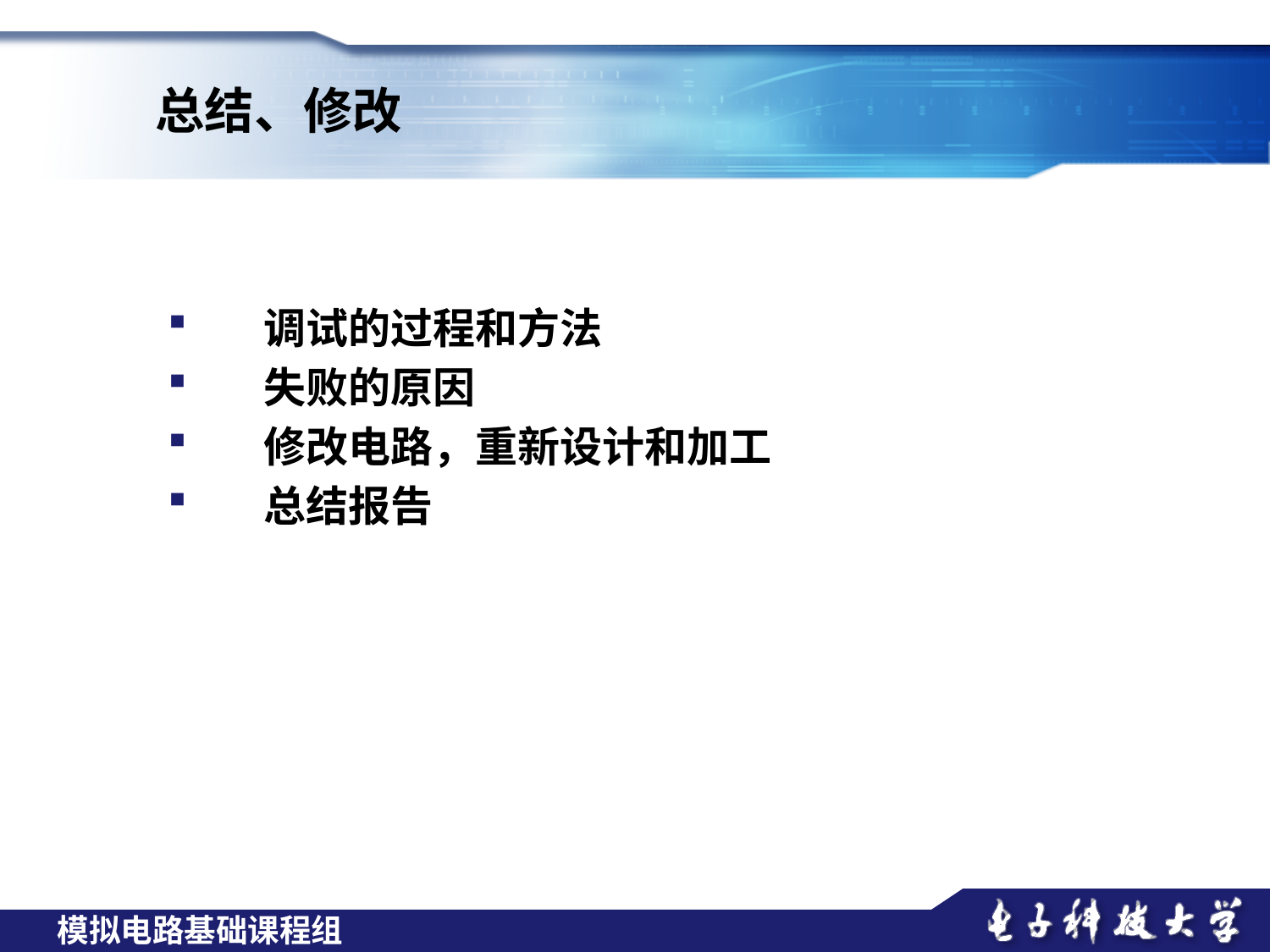

总结、修改

    调试的过程和方法
    失败的原因
    修改电路，重新设计和加工
    总结报告